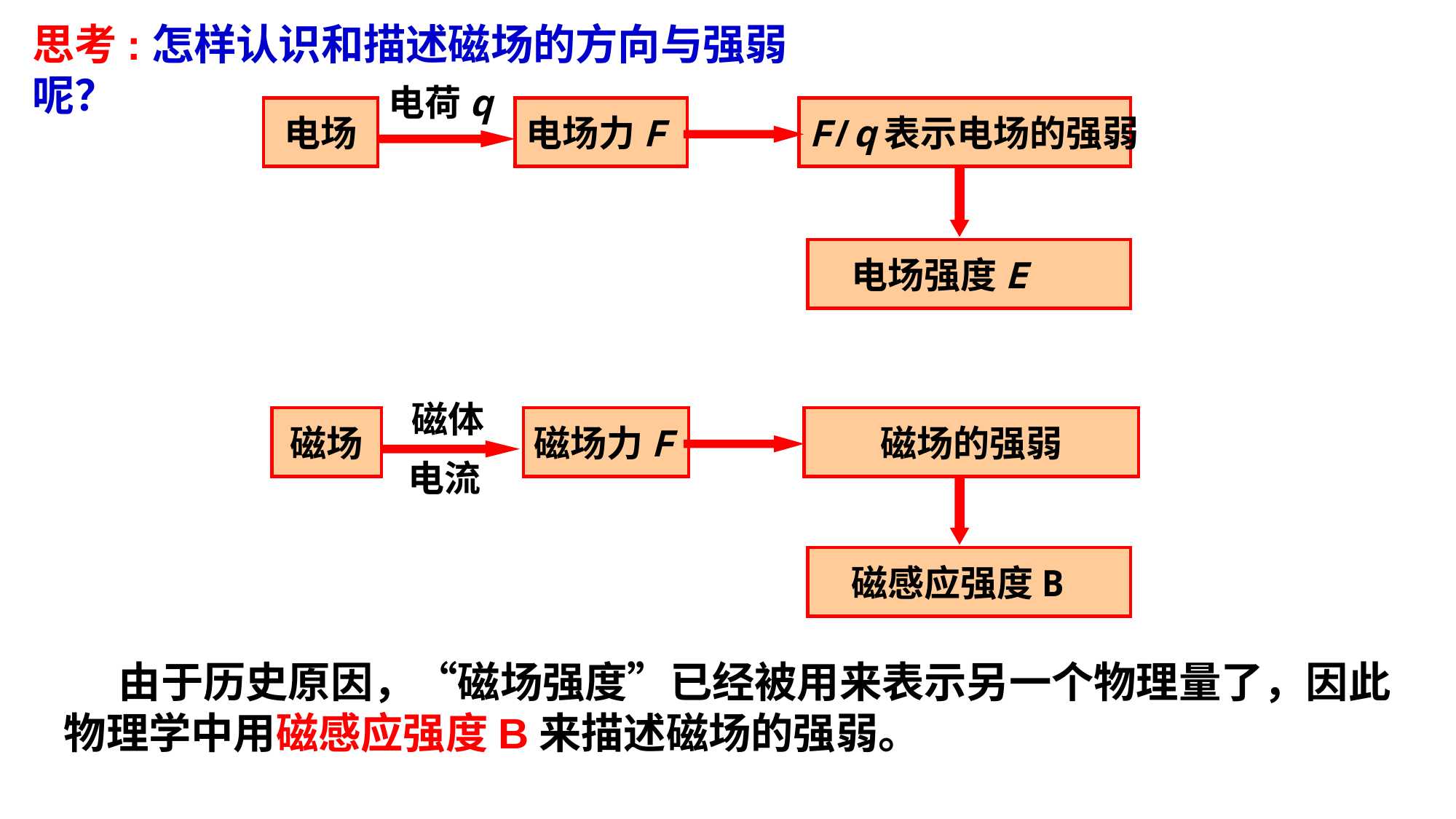

思考:怎样认识和描述磁场的方向与强弱呢？
电荷q

电场
电场力F
F/q表示电场的强弱

   电场强度E
磁体

电流
磁场
磁场力F
磁场的强弱

   磁感应强度B
由于历史原因，“磁场强度”已经被用来表示另一个物理量了，因此物理学中用磁感应强度B来描述磁场的强弱。